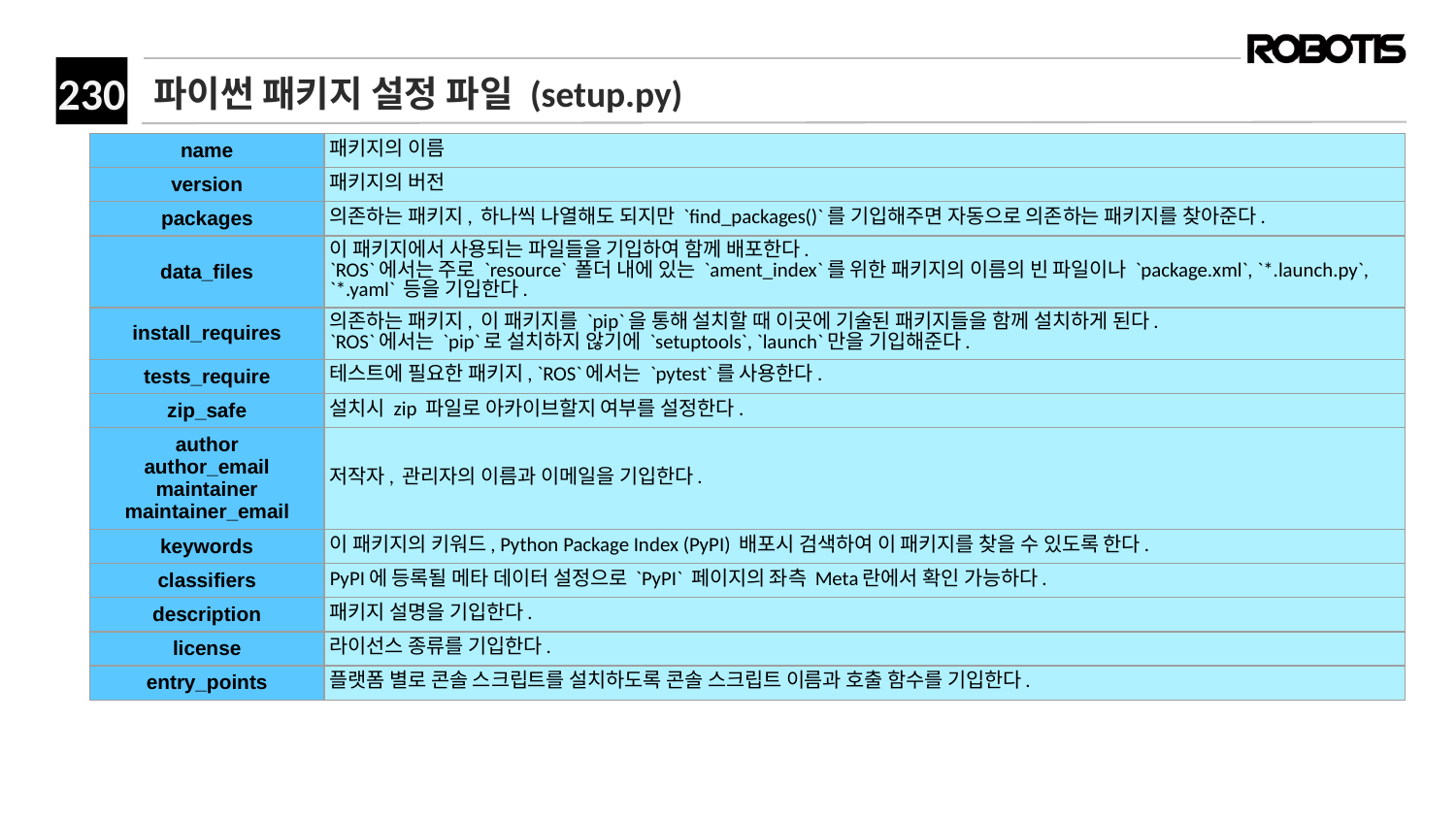

# 파이썬 패키지 설정 파일 (setup.py)
| name | 패키지의 이름 |
| --- | --- |
| version | 패키지의 버전 |
| packages | 의존하는 패키지, 하나씩 나열해도 되지만 `find\_packages()`를 기입해주면 자동으로 의존하는 패키지를 찾아준다. |
| data\_files | 이 패키지에서 사용되는 파일들을 기입하여 함께 배포한다. `ROS`에서는 주로 `resource` 폴더 내에 있는 `ament\_index`를 위한 패키지의 이름의 빈 파일이나 `package.xml`, `\*.launch.py`, `\*.yaml` 등을 기입한다. |
| install\_requires | 의존하는 패키지, 이 패키지를 `pip`을 통해 설치할 때 이곳에 기술된 패키지들을 함께 설치하게 된다. `ROS`에서는 `pip`로 설치하지 않기에 `setuptools`, `launch`만을 기입해준다. |
| tests\_require | 테스트에 필요한 패키지, `ROS`에서는 `pytest`를 사용한다. |
| zip\_safe | 설치시 zip 파일로 아카이브할지 여부를 설정한다. |
| author author\_email maintainer maintainer\_email | 저작자, 관리자의 이름과 이메일을 기입한다. |
| keywords | 이 패키지의 키워드, Python Package Index (PyPI) 배포시 검색하여 이 패키지를 찾을 수 있도록 한다. |
| classifiers | PyPI에 등록될 메타 데이터 설정으로 `PyPI` 페이지의 좌측 Meta란에서 확인 가능하다. |
| description | 패키지 설명을 기입한다. |
| license | 라이선스 종류를 기입한다. |
| entry\_points | 플랫폼 별로 콘솔 스크립트를 설치하도록 콘솔 스크립트 이름과 호출 함수를 기입한다. |